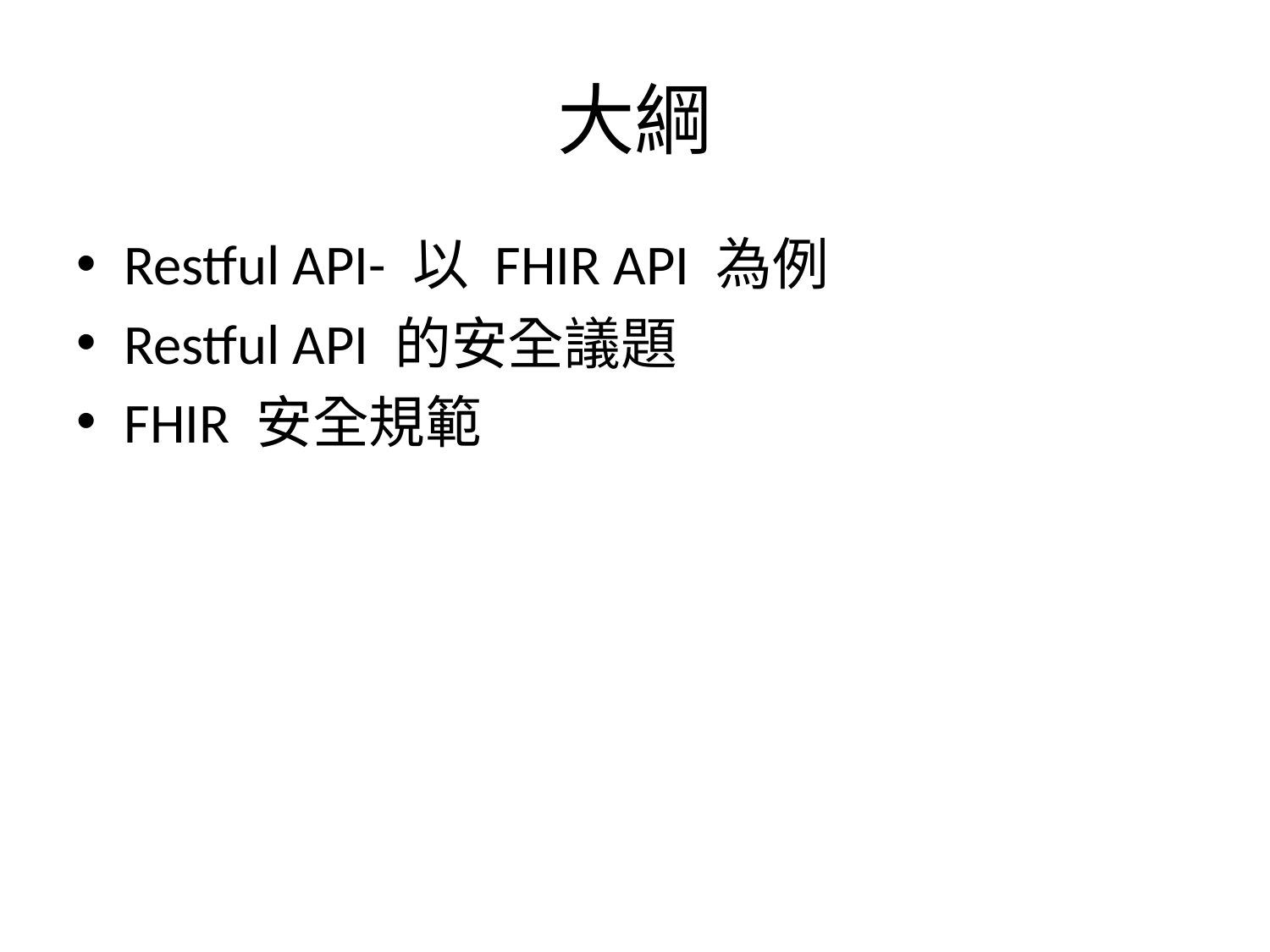

# 大綱
Restful API- 以 FHIR API 為例
Restful API 的安全議題
FHIR 安全規範